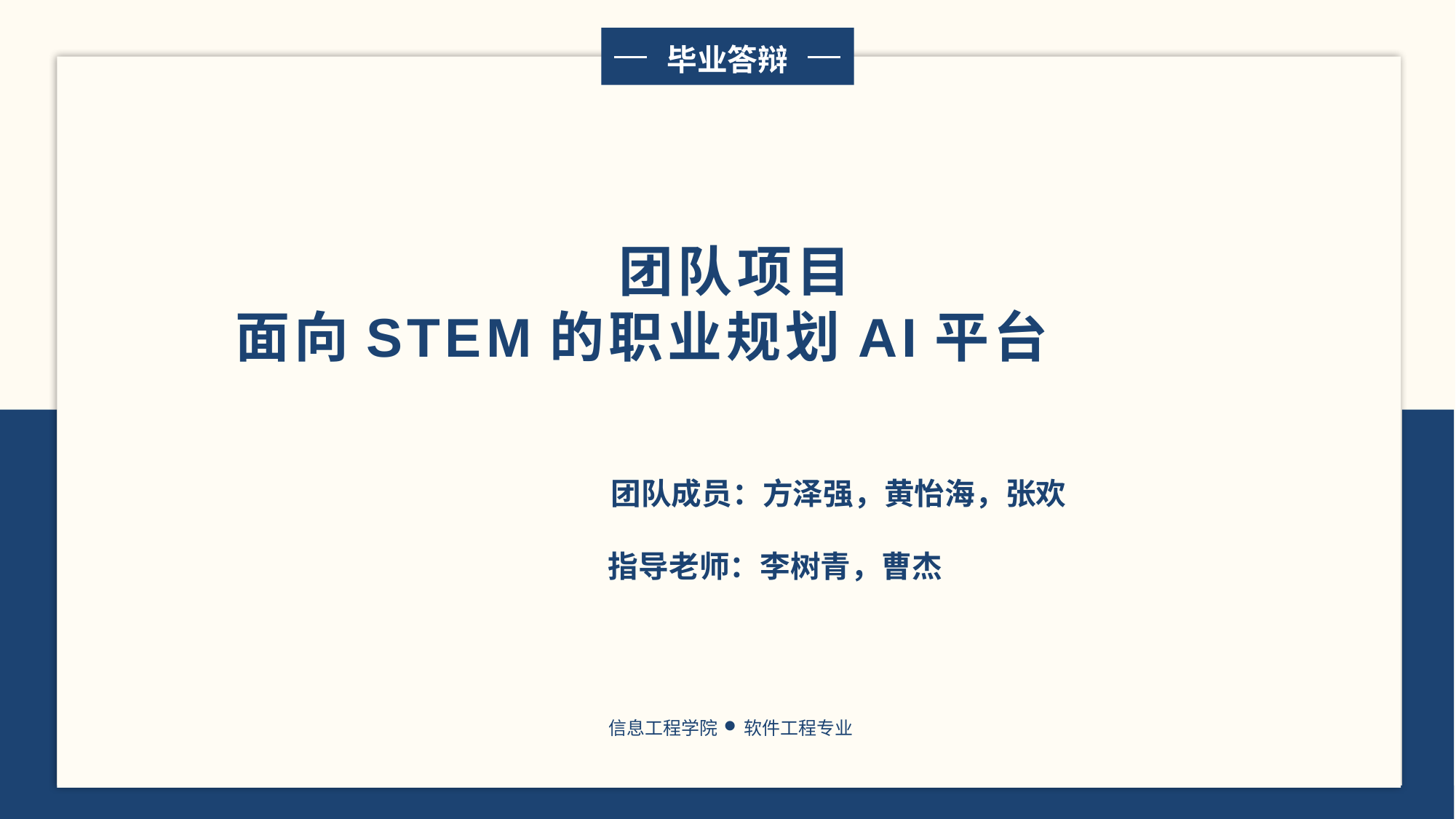

毕业答辩

团队项目
面向STEM的职业规划AI平台

团队成员：方泽强，黄怡海，张欢
指导老师：李树青，曹杰
信息工程学院
软件工程专业